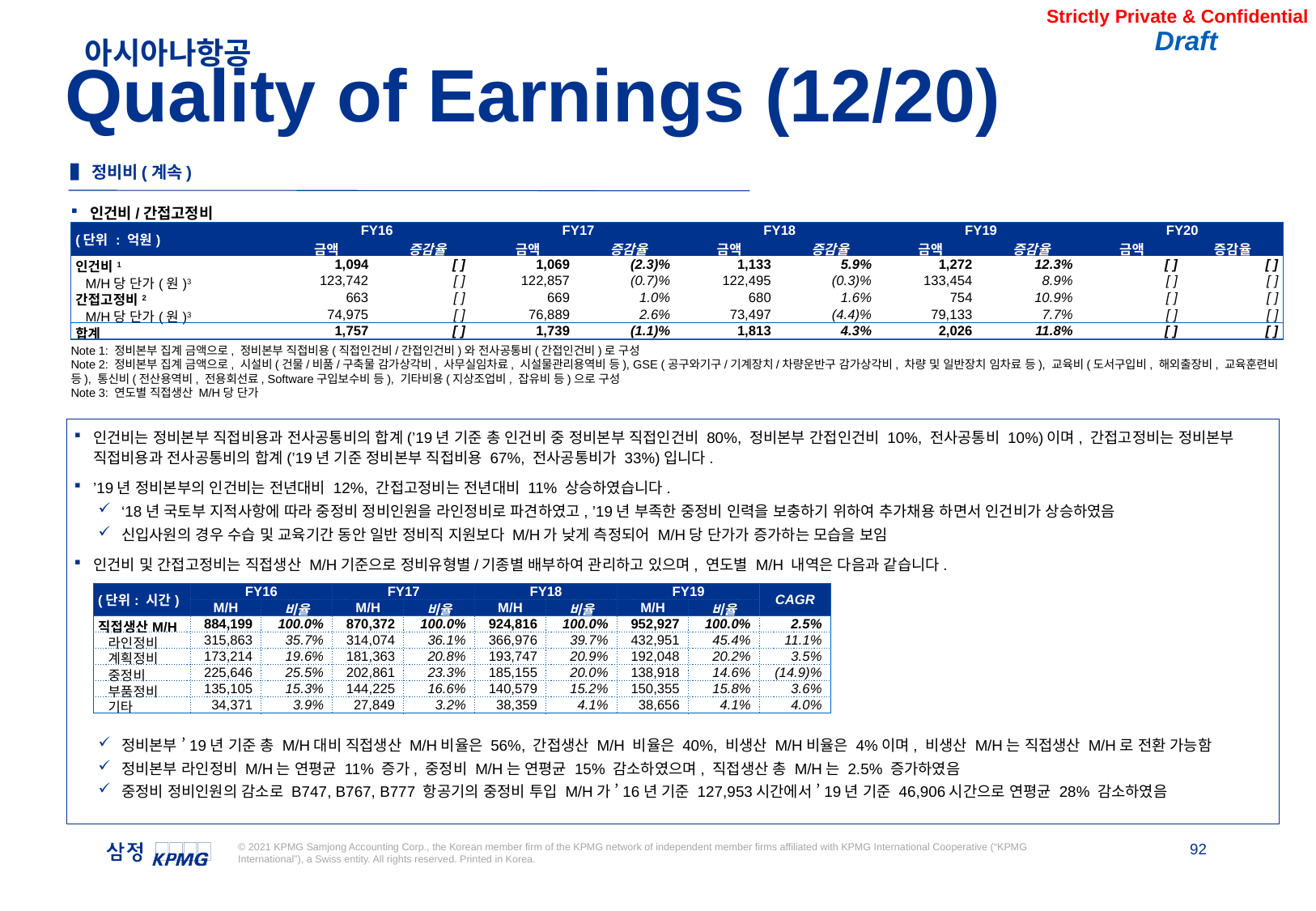

아시아나항공
Quality of Earnings (12/20)
▌정비비(계속)

인건비/간접고정비
| (단위 : 억원) | FY16 |  | FY17 |  | FY18 |  | FY19 |  | FY20 |  |
| --- | --- | --- | --- | --- | --- | --- | --- | --- | --- | --- |
|  | 금액 | 증감율 | 금액 | 증감율 | 금액 | 증감율 | 금액 | 증감율 | 금액 | 증감율 |
| 인건비1 | 1,094 | [ ] | 1,069 | (2.3)% | 1,133 | 5.9% | 1,272 | 12.3% | [ ] | [ ] |
| M/H당 단가(원)3 | 123,742 | [ ] | 122,857 | (0.7)% | 122,495 | (0.3)% | 133,454 | 8.9% | [ ] | [ ] |
| 간접고정비2 | 663 | [ ] | 669 | 1.0% | 680 | 1.6% | 754 | 10.9% | [ ] | [ ] |
| M/H당 단가(원)3 | 74,975 | [ ] | 76,889 | 2.6% | 73,497 | (4.4)% | 79,133 | 7.7% | [ ] | [ ] |
| 합계 | 1,757 | [ ] | 1,739 | (1.1)% | 1,813 | 4.3% | 2,026 | 11.8% | [ ] | [ ] |
Note 1: 정비본부 집계 금액으로, 정비본부 직접비용(직접인건비/간접인건비)와 전사공통비(간접인건비)로 구성
Note 2: 정비본부 집계 금액으로, 시설비(건물/비품/구축물 감가상각비, 사무실임차료, 시설물관리용역비 등), GSE (공구와기구/기계장치/차량운반구 감가상각비, 차량 및 일반장치 임차료 등), 교육비(도서구입비, 해외출장비, 교육훈련비 등), 통신비(전산용역비, 전용회선료, Software구입보수비 등), 기타비용(지상조업비, 잡유비 등)으로 구성
Note 3: 연도별 직접생산 M/H당 단가
인건비는 정비본부 직접비용과 전사공통비의 합계(’19년 기준 총 인건비 중 정비본부 직접인건비 80%, 정비본부 간접인건비 10%, 전사공통비 10%)이며, 간접고정비는 정비본부 직접비용과 전사공통비의 합계(’19년 기준 정비본부 직접비용 67%, 전사공통비가 33%)입니다.
’19년 정비본부의 인건비는 전년대비 12%, 간접고정비는 전년대비 11% 상승하였습니다.
‘18년 국토부 지적사항에 따라 중정비 정비인원을 라인정비로 파견하였고, ’19년 부족한 중정비 인력을 보충하기 위하여 추가채용 하면서 인건비가 상승하였음
신입사원의 경우 수습 및 교육기간 동안 일반 정비직 지원보다 M/H가 낮게 측정되어 M/H당 단가가 증가하는 모습을 보임
인건비 및 간접고정비는 직접생산 M/H기준으로 정비유형별/기종별 배부하여 관리하고 있으며, 연도별 M/H 내역은 다음과 같습니다.

정비본부 ’19년 기준 총 M/H대비 직접생산 M/H비율은 56%, 간접생산 M/H 비율은 40%, 비생산 M/H비율은 4%이며, 비생산 M/H는 직접생산 M/H로 전환 가능함
정비본부 라인정비 M/H는 연평균 11% 증가, 중정비 M/H는 연평균 15% 감소하였으며, 직접생산 총 M/H는 2.5% 증가하였음
중정비 정비인원의 감소로 B747, B767, B777 항공기의 중정비 투입 M/H가 ’16년 기준 127,953시간에서 ’19년 기준 46,906시간으로 연평균 28% 감소하였음

.
| (단위: 시간) | FY16 |  | FY17 |  | FY18 |  | FY19 |  | CAGR |
| --- | --- | --- | --- | --- | --- | --- | --- | --- | --- |
|  | M/H | 비율 | M/H | 비율 | M/H | 비율 | M/H | 비율 |  |
| 직접생산M/H | 884,199 | 100.0% | 870,372 | 100.0% | 924,816 | 100.0% | 952,927 | 100.0% | 2.5% |
| 라인정비 | 315,863 | 35.7% | 314,074 | 36.1% | 366,976 | 39.7% | 432,951 | 45.4% | 11.1% |
| 계획정비 | 173,214 | 19.6% | 181,363 | 20.8% | 193,747 | 20.9% | 192,048 | 20.2% | 3.5% |
| 중정비 | 225,646 | 25.5% | 202,861 | 23.3% | 185,155 | 20.0% | 138,918 | 14.6% | (14.9)% |
| 부품정비 | 135,105 | 15.3% | 144,225 | 16.6% | 140,579 | 15.2% | 150,355 | 15.8% | 3.6% |
| 기타 | 34,371 | 3.9% | 27,849 | 3.2% | 38,359 | 4.1% | 38,656 | 4.1% | 4.0% |